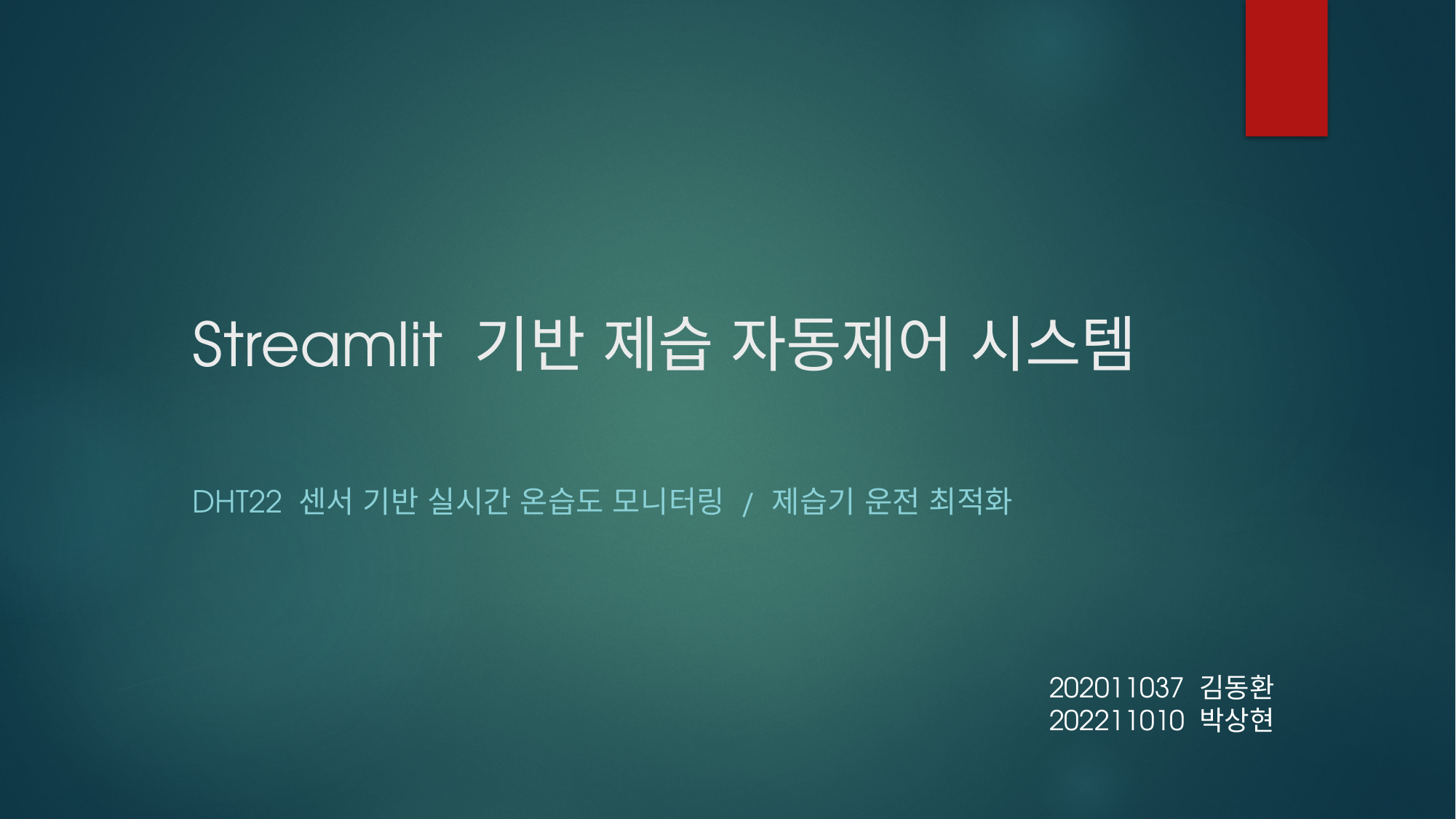

# Streamlit 기반 제습 자동제어 시스템

DHT22 센서 기반 실시간 온습도 모니터링 / 제습기 운전 최적화
202011037 김동환
202211010 박상현